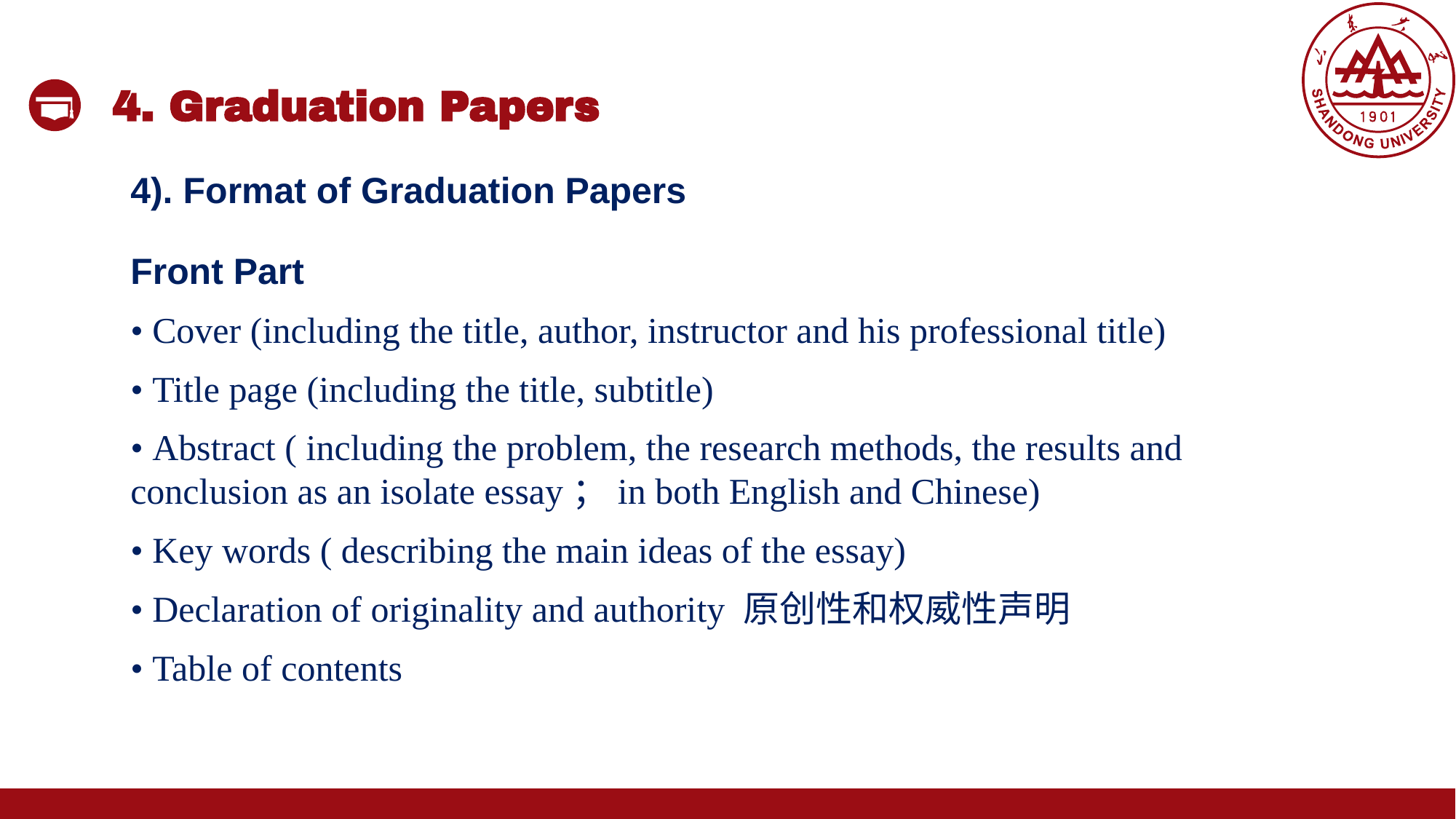

4. Graduation Papers

4). Format of Graduation Papers
Front Part
• Cover (including the title, author, instructor and his professional title)
• Title page (including the title, subtitle)
• Abstract ( including the problem, the research methods, the results and conclusion as an isolate essay；in both English and Chinese)
• Key words ( describing the main ideas of the essay)
• Declaration of originality and authority 原创性和权威性声明
• Table of contents